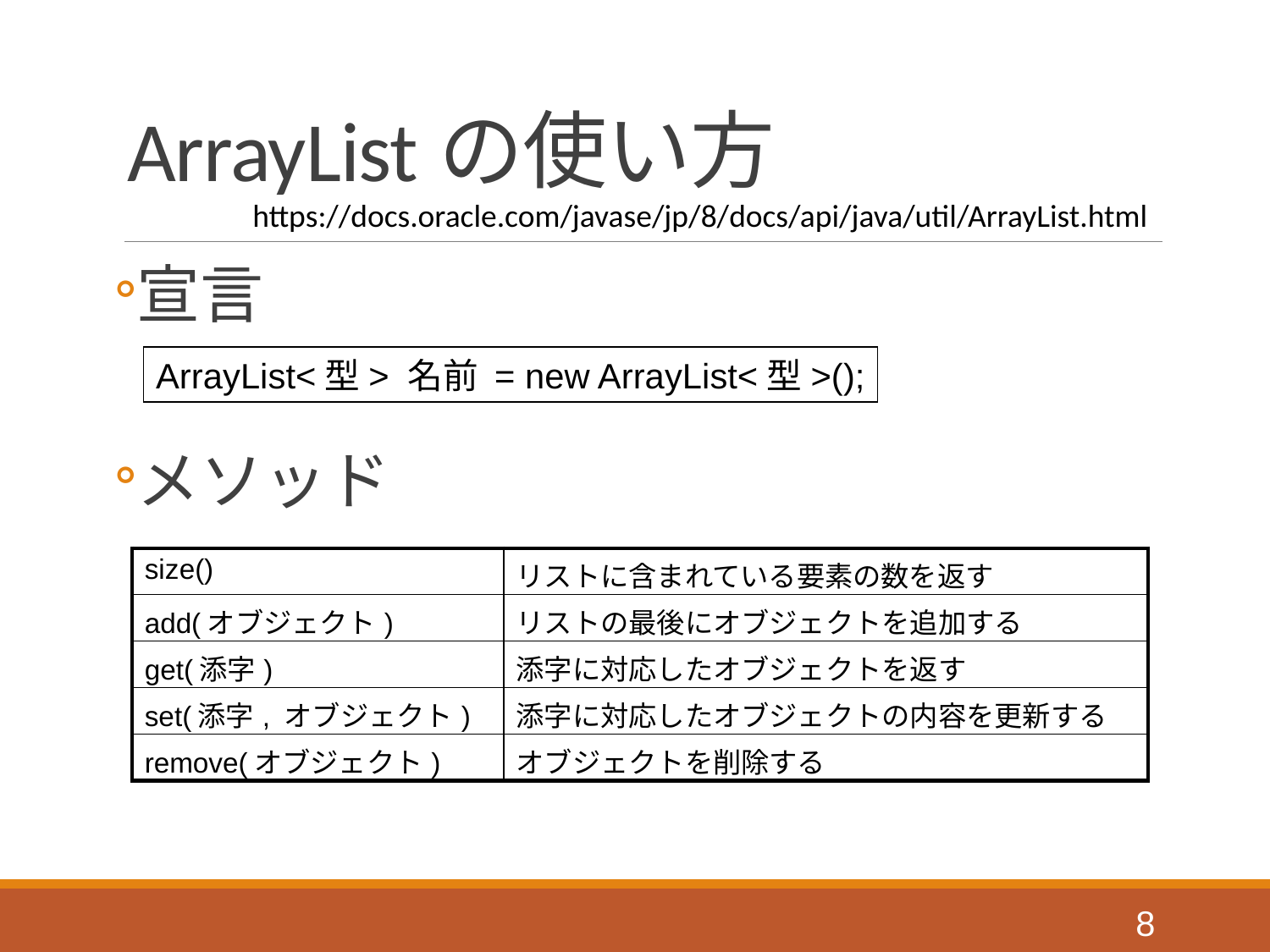

# ArrayListの使い方
https://docs.oracle.com/javase/jp/8/docs/api/java/util/ArrayList.html
宣言

メソッド
ArrayList<型> 名前 = new ArrayList<型>();
| size() | リストに含まれている要素の数を返す |
| --- | --- |
| add(オブジェクト) | リストの最後にオブジェクトを追加する |
| get(添字) | 添字に対応したオブジェクトを返す |
| set(添字, オブジェクト) | 添字に対応したオブジェクトの内容を更新する |
| remove(オブジェクト) | オブジェクトを削除する |
8